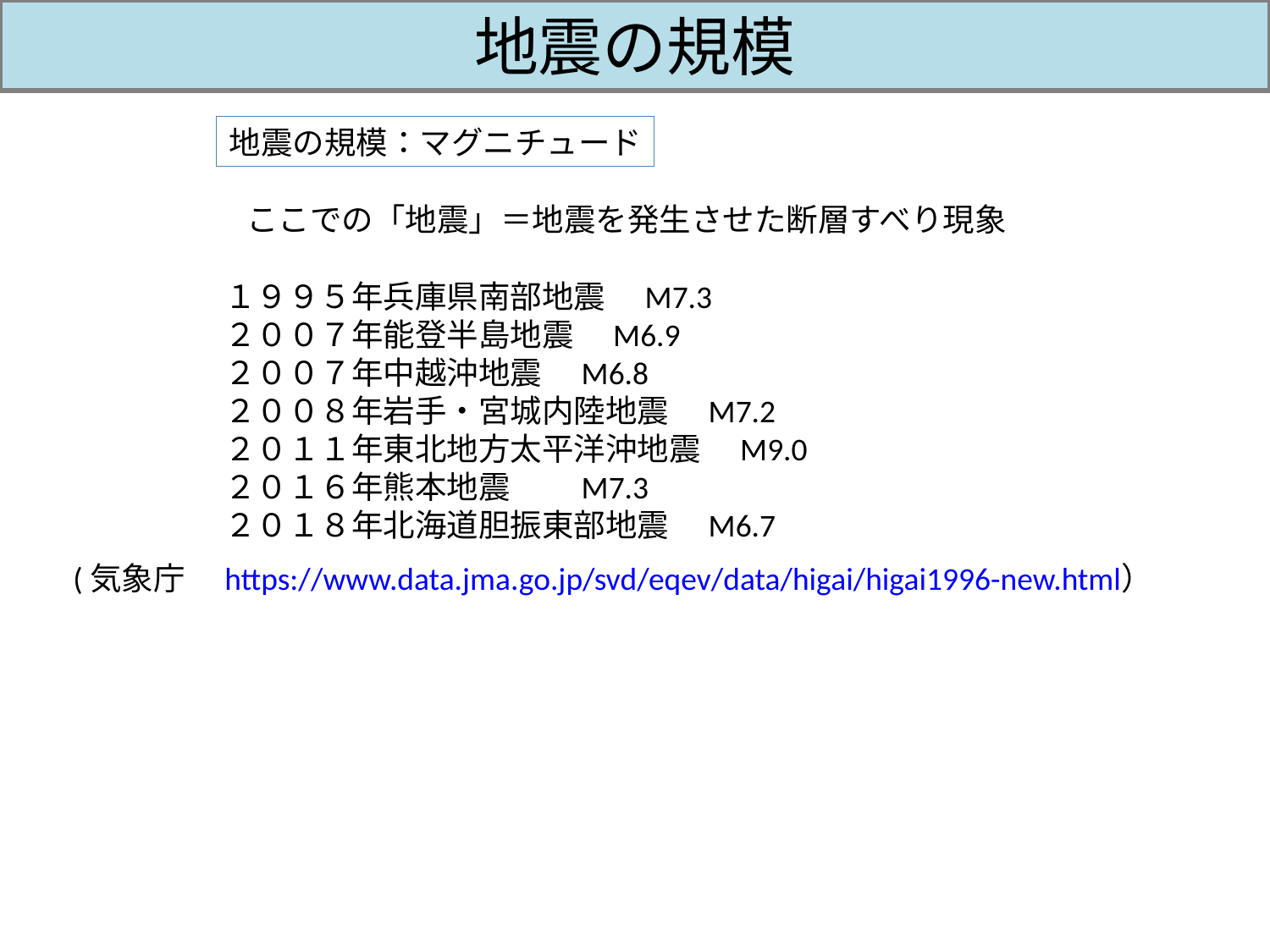

# 地震の規模
地震の規模：マグニチュード
ここでの「地震」＝地震を発生させた断層すべり現象
１９９５年兵庫県南部地震　M7.3
２００７年能登半島地震　M6.9
２００７年中越沖地震　M6.8
２００８年岩手・宮城内陸地震　M7.2
２０１１年東北地方太平洋沖地震　M9.0
２０１６年熊本地震　　M7.3
２０１８年北海道胆振東部地震　M6.7
(気象庁　https://www.data.jma.go.jp/svd/eqev/data/higai/higai1996-new.html）